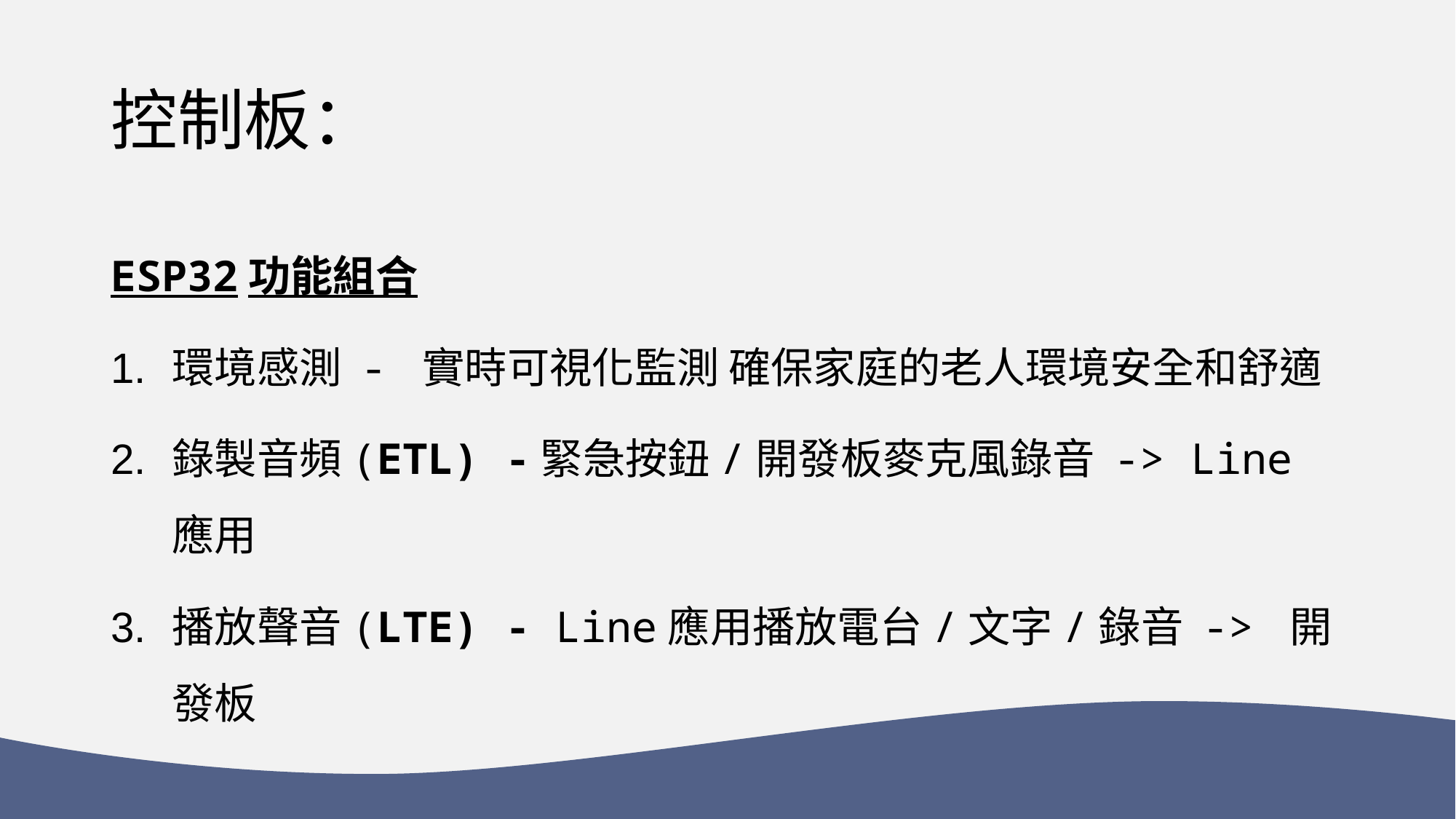

# 控制板：
ESP32功能組合
環境感測 - 實時可視化監測 確保家庭的老人環境安全和舒適
錄製音頻(ETL) -緊急按鈕/開發板麥克風錄音 -> Line應用
播放聲音(LTE) - Line應用播放電台/文字/錄音 -> 開發板